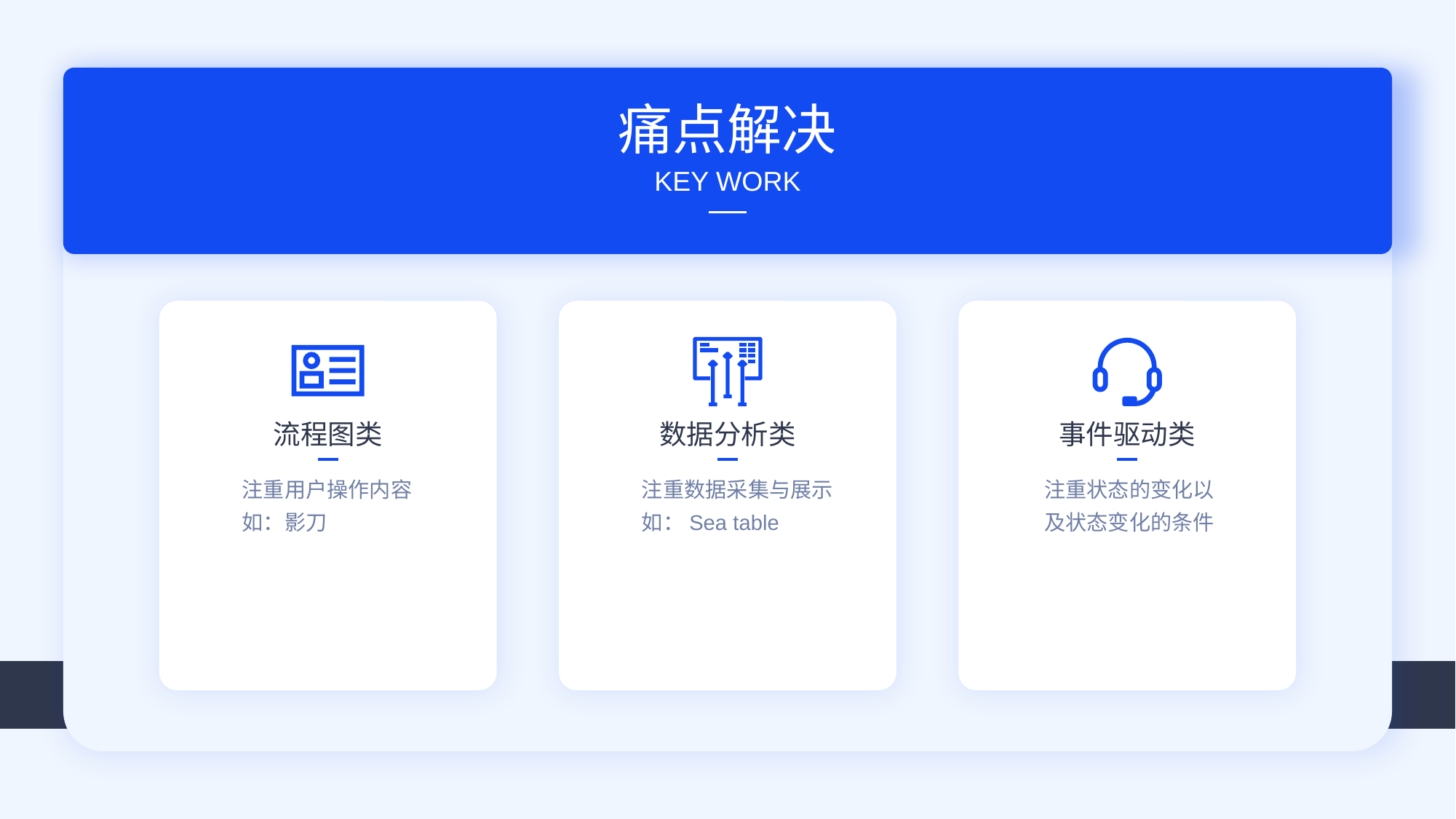

痛点解决

KEY WORK

流程图类
数据分析类
事件驱动类
注重用户操作内容
如：影刀

注重数据采集与展示
如：Sea table
注重状态的变化以
及状态变化的条件